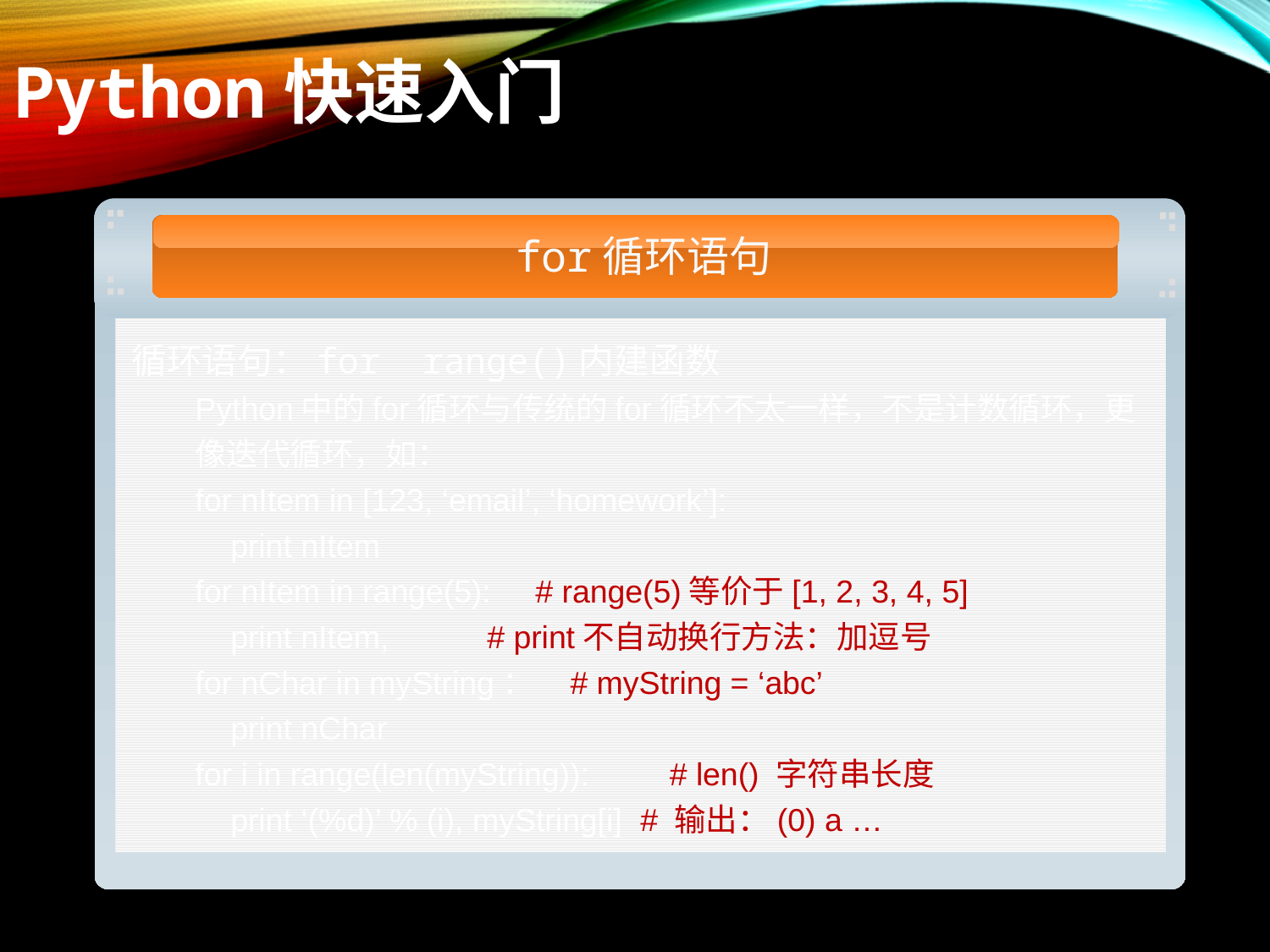

# Python快速入门

for循环语句

循环语句：for  range()内建函数
Python中的for循环与传统的for循环不太一样，不是计数循环，更像迭代循环，如：
for nItem in [123, ‘email’, ‘homework’]:
    print nItem
for nItem in range(5):     # range(5)等价于[1, 2, 3, 4, 5]
    print nItem,           # print不自动换行方法：加逗号
for nChar in myString：    # myString = ‘abc’
    print nChar
for i in range(len(myString)):         # len() 字符串长度
    print ‘(%d)’ % (i), myString[i]  # 输出：(0) a …